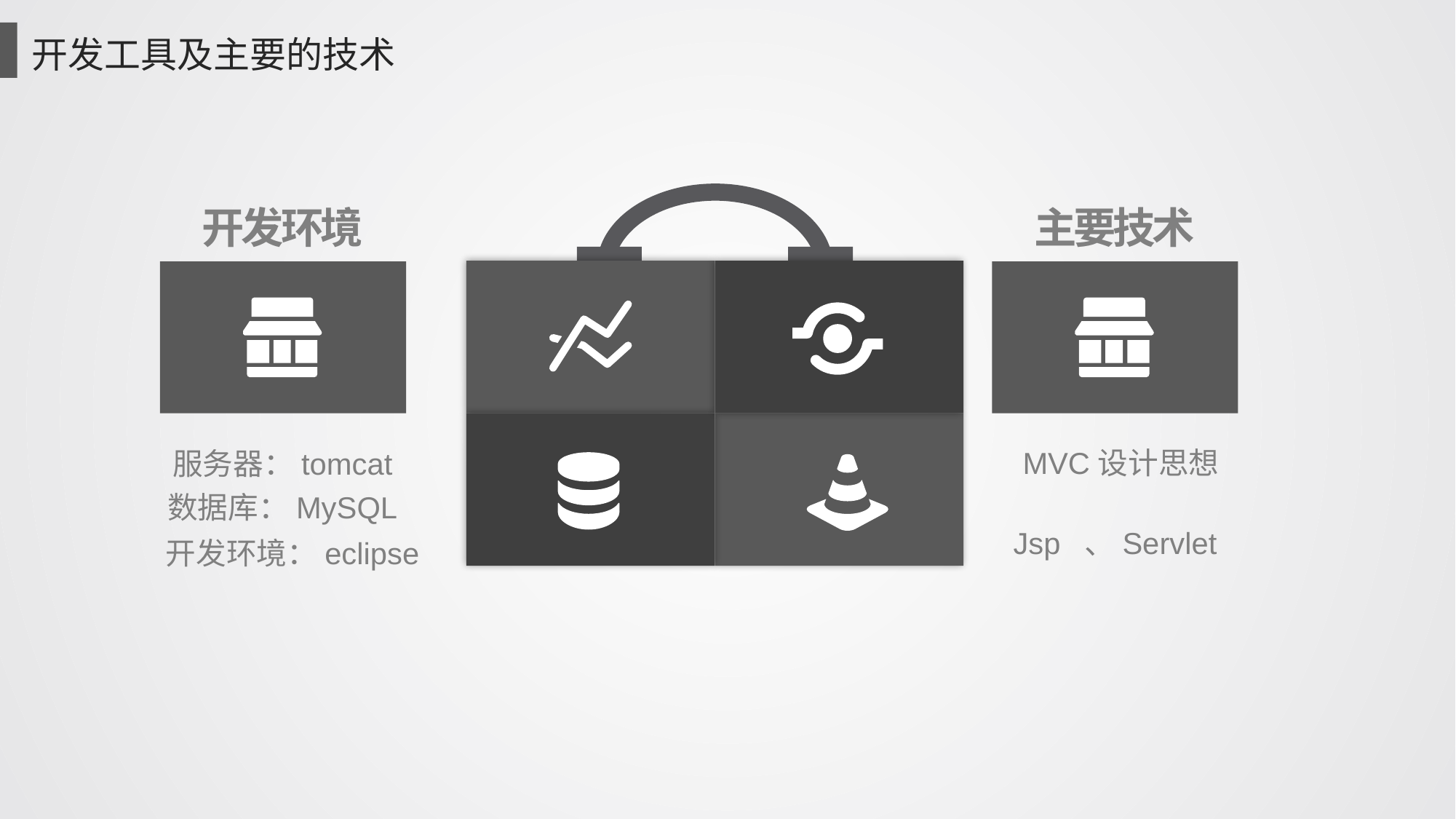

开发工具及主要的技术

主要技术

MVC设计思想
Jsp  、Servlet
开发环境

服务器：tomcat
数据库：MySQL
开发环境：eclipse